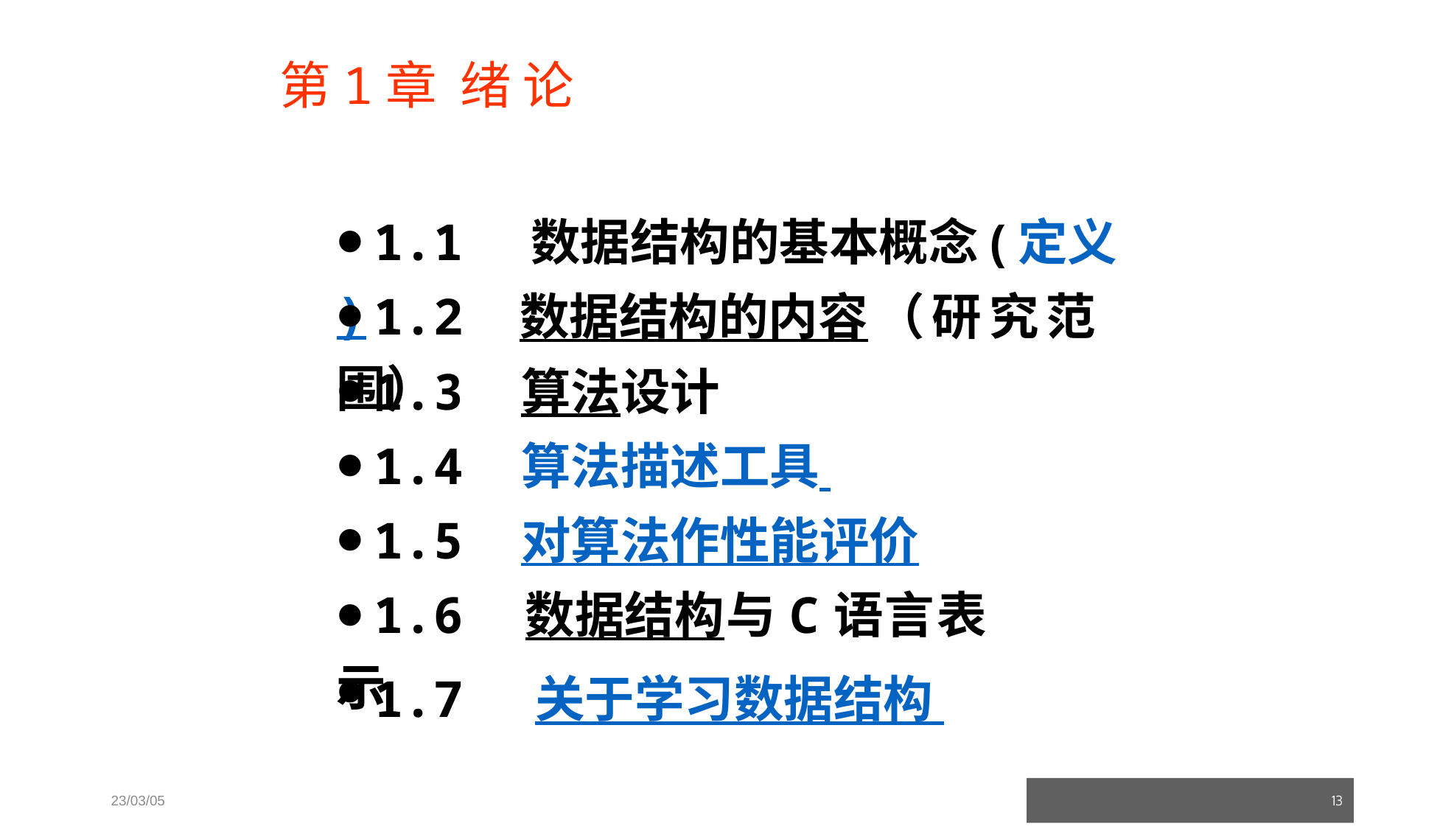

# 第1章  绪 论
1.1  数据结构的基本概念(定义)
1.2 数据结构的内容（研究范围）
1.3  算法设计
1.4  算法描述工具
1.5  对算法作性能评价
1.6  数据结构与C语言表示
1.7  关于学习数据结构
23/03/05
13